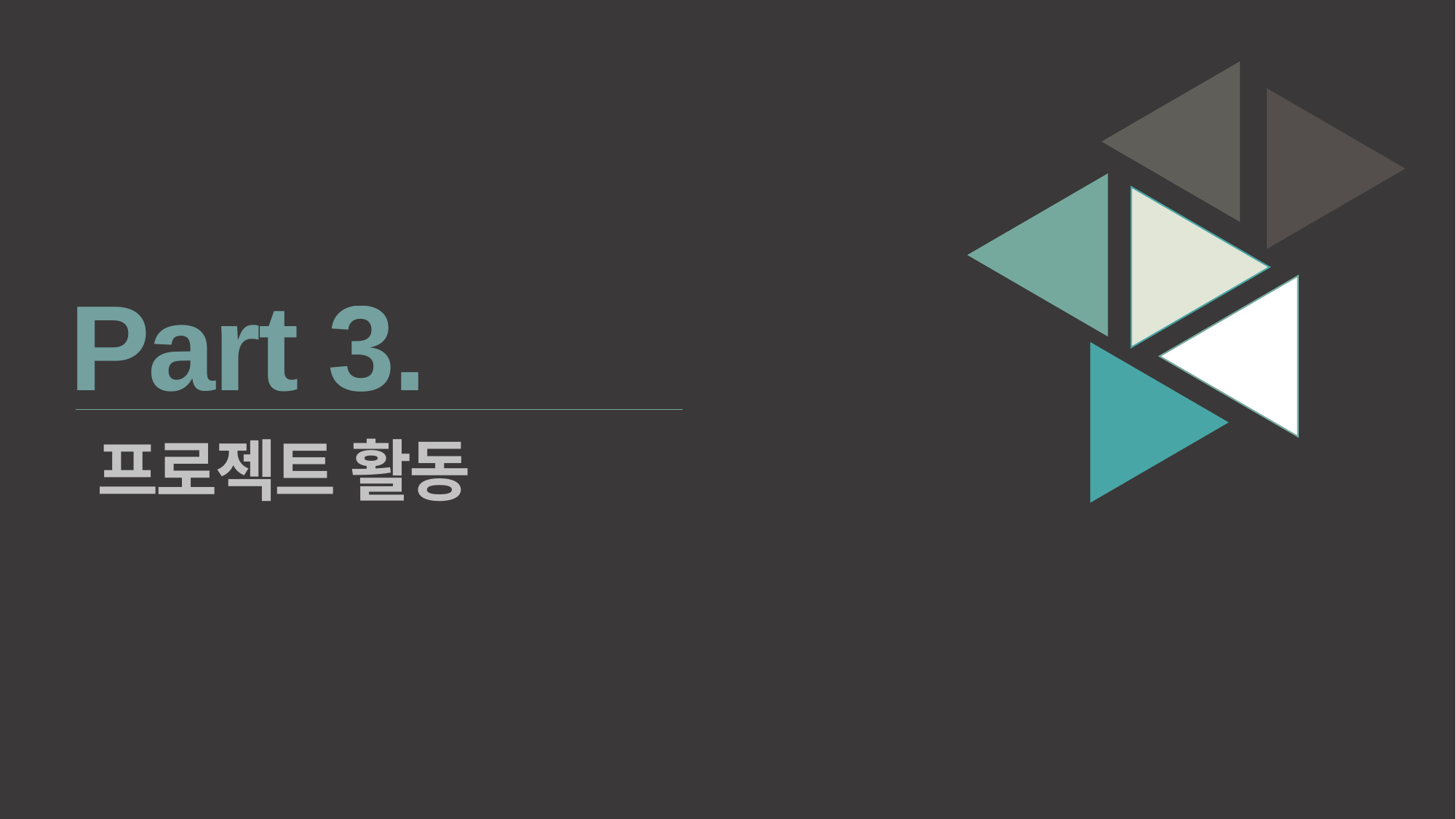

Part 3.
프로젝트 활동

Copyrightⓒ. Saebyeol Yu. All Rights Reserved.